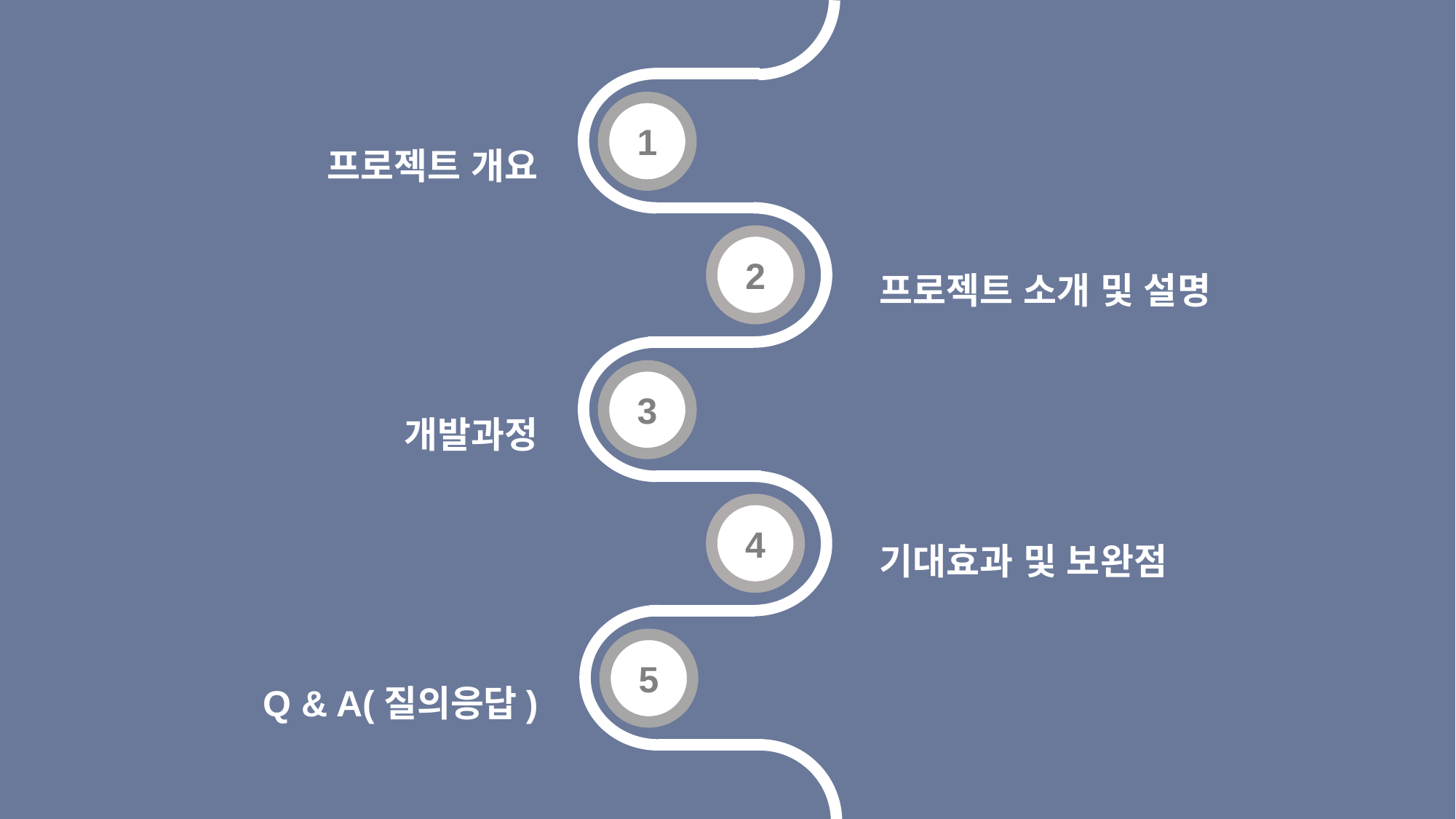

1

2

3

4

5

프로젝트 개요
프로젝트 소개 및 설명
개발과정
기대효과 및 보완점
Q & A(질의응답)